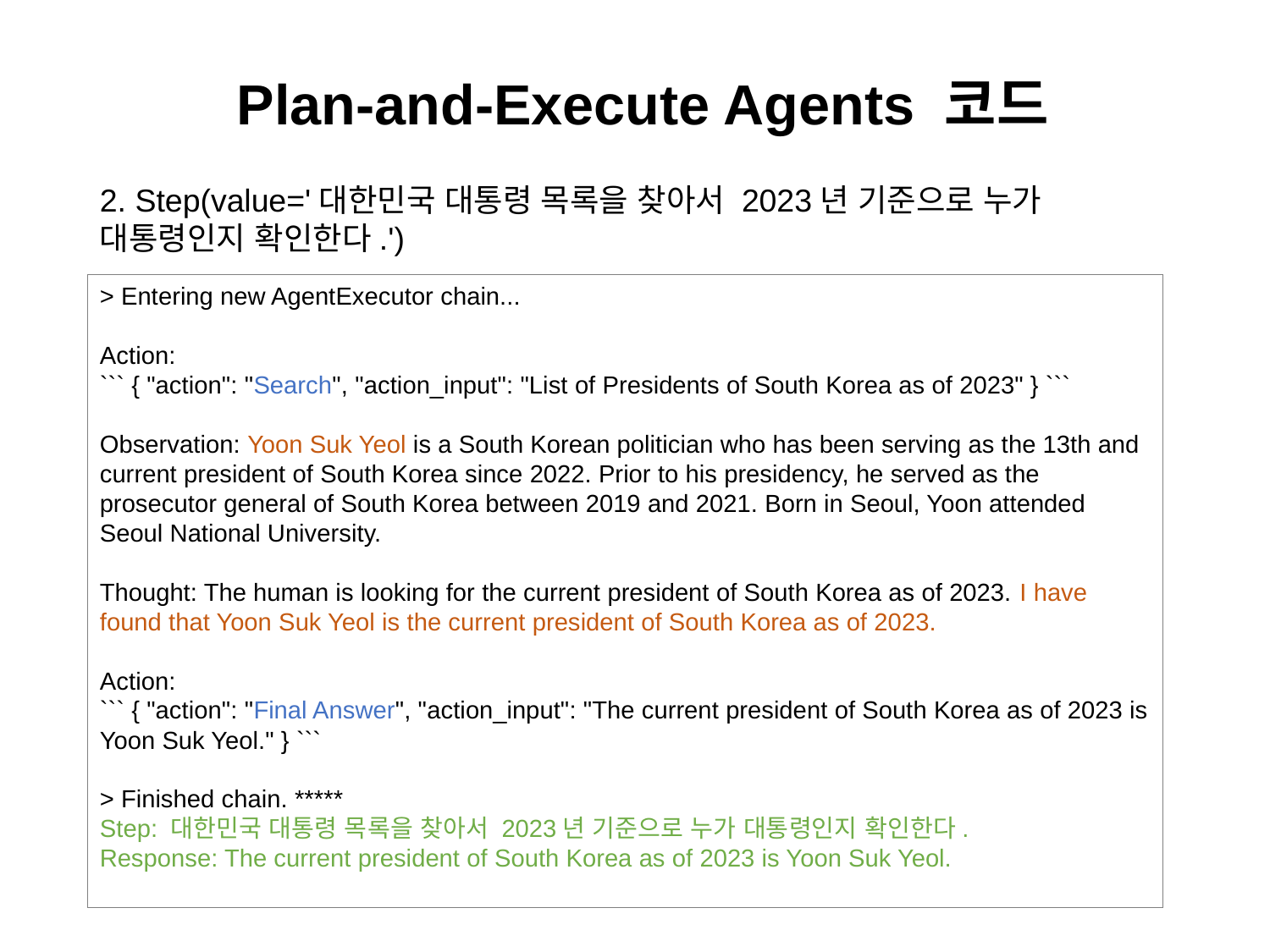

# Plan-and-Execute Agents 코드
2. Step(value='대한민국 대통령 목록을 찾아서 2023년 기준으로 누가 대통령인지 확인한다.')
> Entering new AgentExecutor chain...
Action:
``` { "action": "Search", "action_input": "List of Presidents of South Korea as of 2023" } ```

Observation: Yoon Suk Yeol is a South Korean politician who has been serving as the 13th and current president of South Korea since 2022. Prior to his presidency, he served as the prosecutor general of South Korea between 2019 and 2021. Born in Seoul, Yoon attended Seoul National University.

Thought: The human is looking for the current president of South Korea as of 2023. I have found that Yoon Suk Yeol is the current president of South Korea as of 2023.

Action:
``` { "action": "Final Answer", "action_input": "The current president of South Korea as of 2023 is Yoon Suk Yeol." } ```
> Finished chain. *****
Step: 대한민국 대통령 목록을 찾아서 2023년 기준으로 누가 대통령인지 확인한다.
Response: The current president of South Korea as of 2023 is Yoon Suk Yeol.